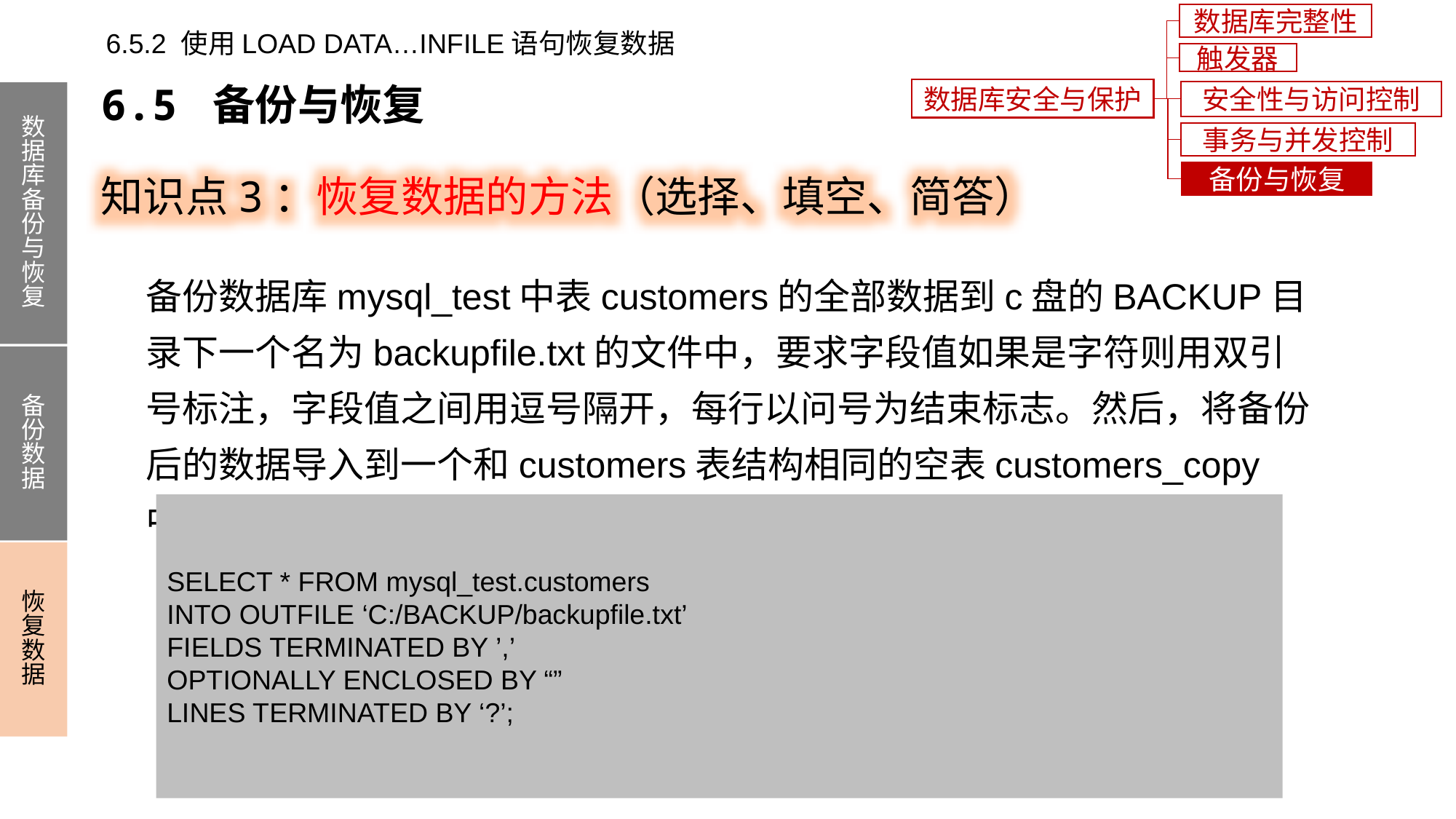

数据库完整性
6.5.2 使用LOAD DATA…INFILE语句恢复数据
触发器
6.5 备份与恢复
数据库安全与保护
安全性与访问控制
数据库备份与恢复
备份数据
恢复数据
事务与并发控制
知识点3：恢复数据的方法（选择、填空、简答）
备份与恢复
备份数据库mysql_test中表customers的全部数据到c盘的BACKUP目录下一个名为backupfile.txt的文件中，要求字段值如果是字符则用双引号标注，字段值之间用逗号隔开，每行以问号为结束标志。然后，将备份后的数据导入到一个和customers表结构相同的空表customers_copy中。
SELECT * FROM mysql_test.customers
INTO OUTFILE ‘C:/BACKUP/backupfile.txt’
FIELDS TERMINATED BY ’,’
OPTIONALLY ENCLOSED BY “”
LINES TERMINATED BY ‘?’;